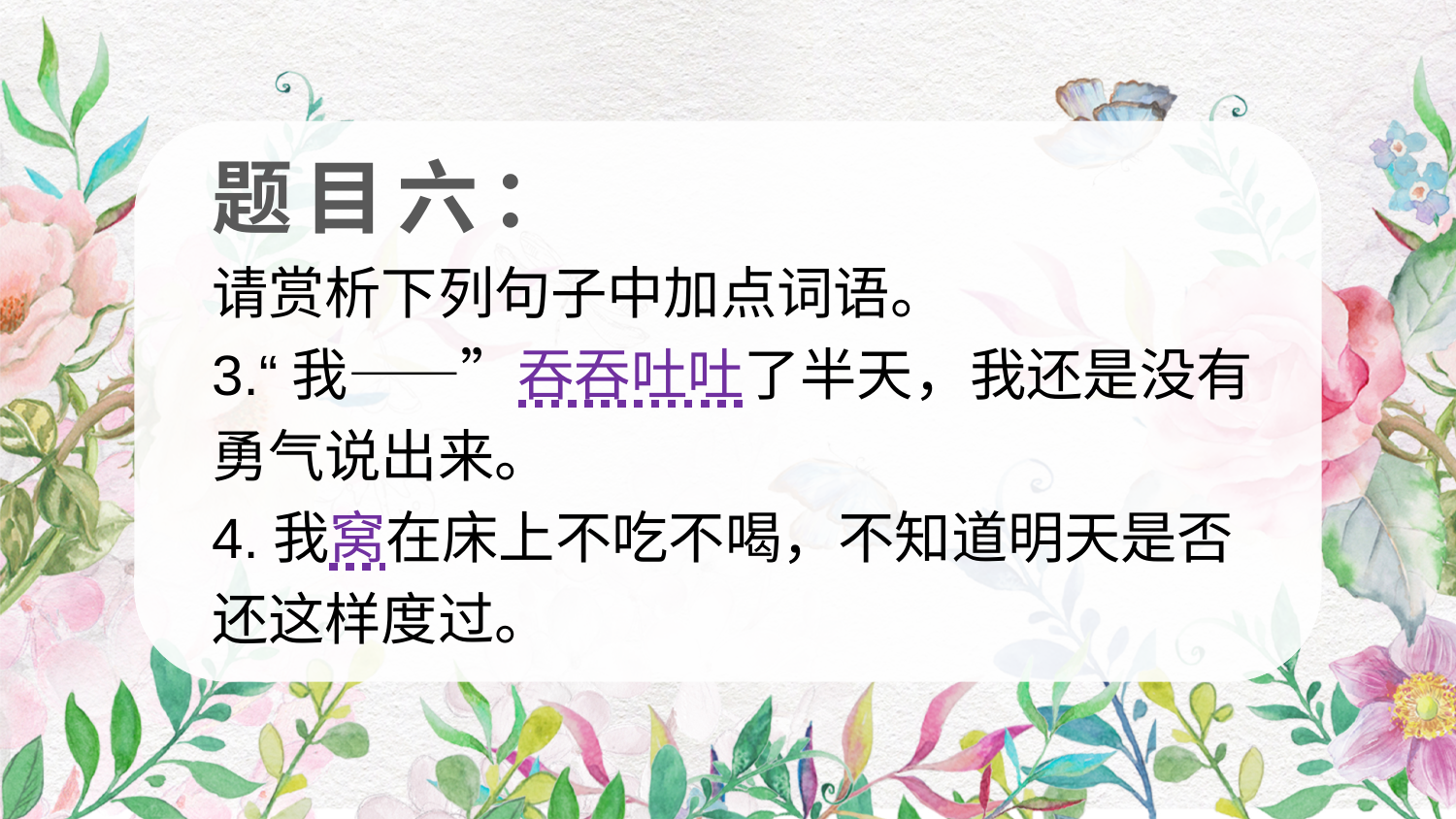

题目六：
请赏析下列句子中加点词语。
3.“我——”吞吞吐吐了半天，我还是没有勇气说出来。
4.我窝在床上不吃不喝，不知道明天是否还这样度过。